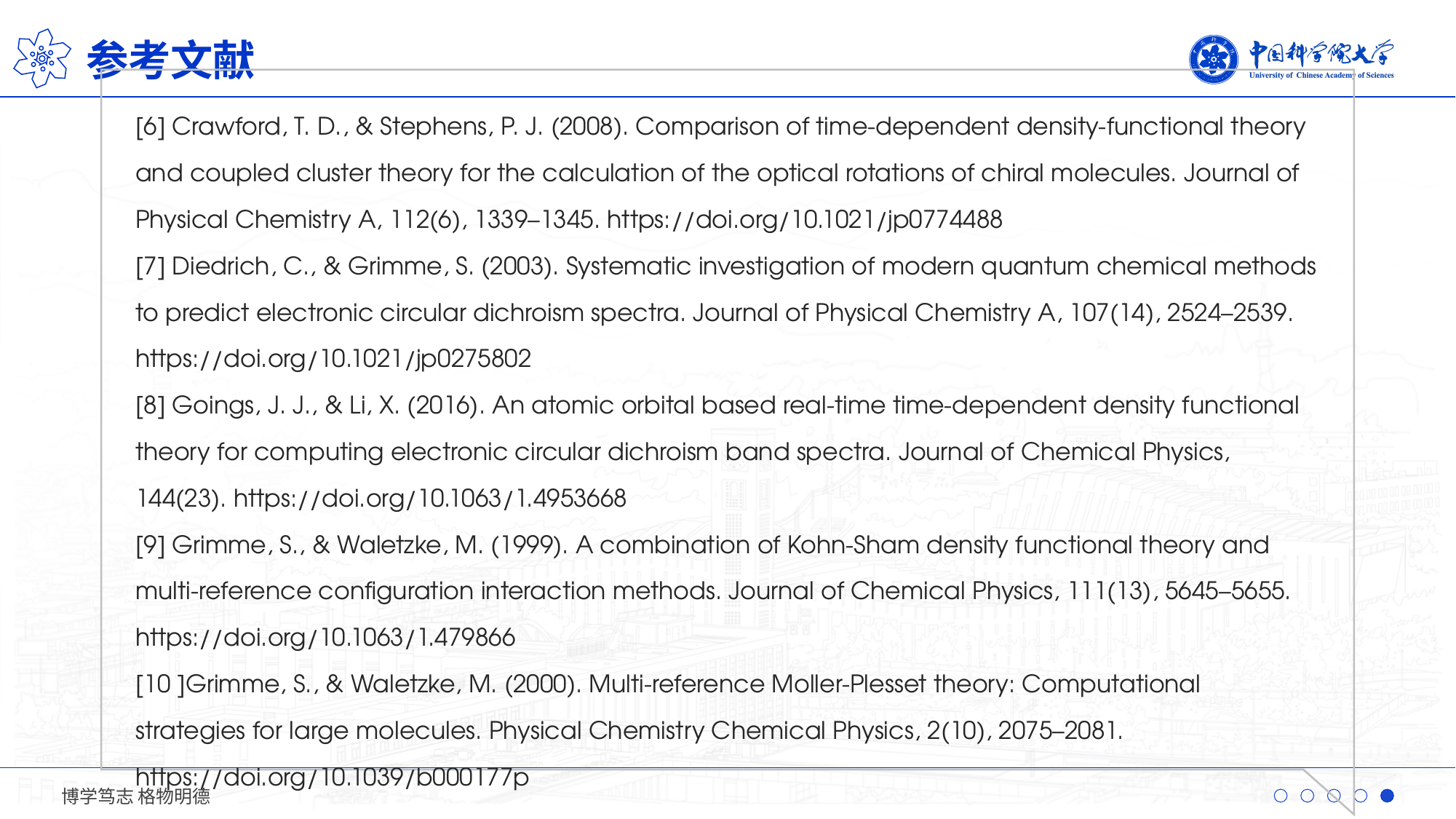

参考文献
[6] Crawford, T. D., & Stephens, P. J. (2008). Comparison of time-dependent density-functional theory and coupled cluster theory for the calculation of the optical rotations of chiral molecules. Journal of Physical Chemistry A, 112(6), 1339–1345. https://doi.org/10.1021/jp0774488
[7] Diedrich, C., & Grimme, S. (2003). Systematic investigation of modern quantum chemical methods to predict electronic circular dichroism spectra. Journal of Physical Chemistry A, 107(14), 2524–2539. https://doi.org/10.1021/jp0275802
[8] Goings, J. J., & Li, X. (2016). An atomic orbital based real-time time-dependent density functional theory for computing electronic circular dichroism band spectra. Journal of Chemical Physics, 144(23). https://doi.org/10.1063/1.4953668
[9] Grimme, S., & Waletzke, M. (1999). A combination of Kohn-Sham density functional theory and multi-reference configuration interaction methods. Journal of Chemical Physics, 111(13), 5645–5655. https://doi.org/10.1063/1.479866
[10 ]Grimme, S., & Waletzke, M. (2000). Multi-reference Moller-Plesset theory: Computational strategies for large molecules. Physical Chemistry Chemical Physics, 2(10), 2075–2081. https://doi.org/10.1039/b000177p